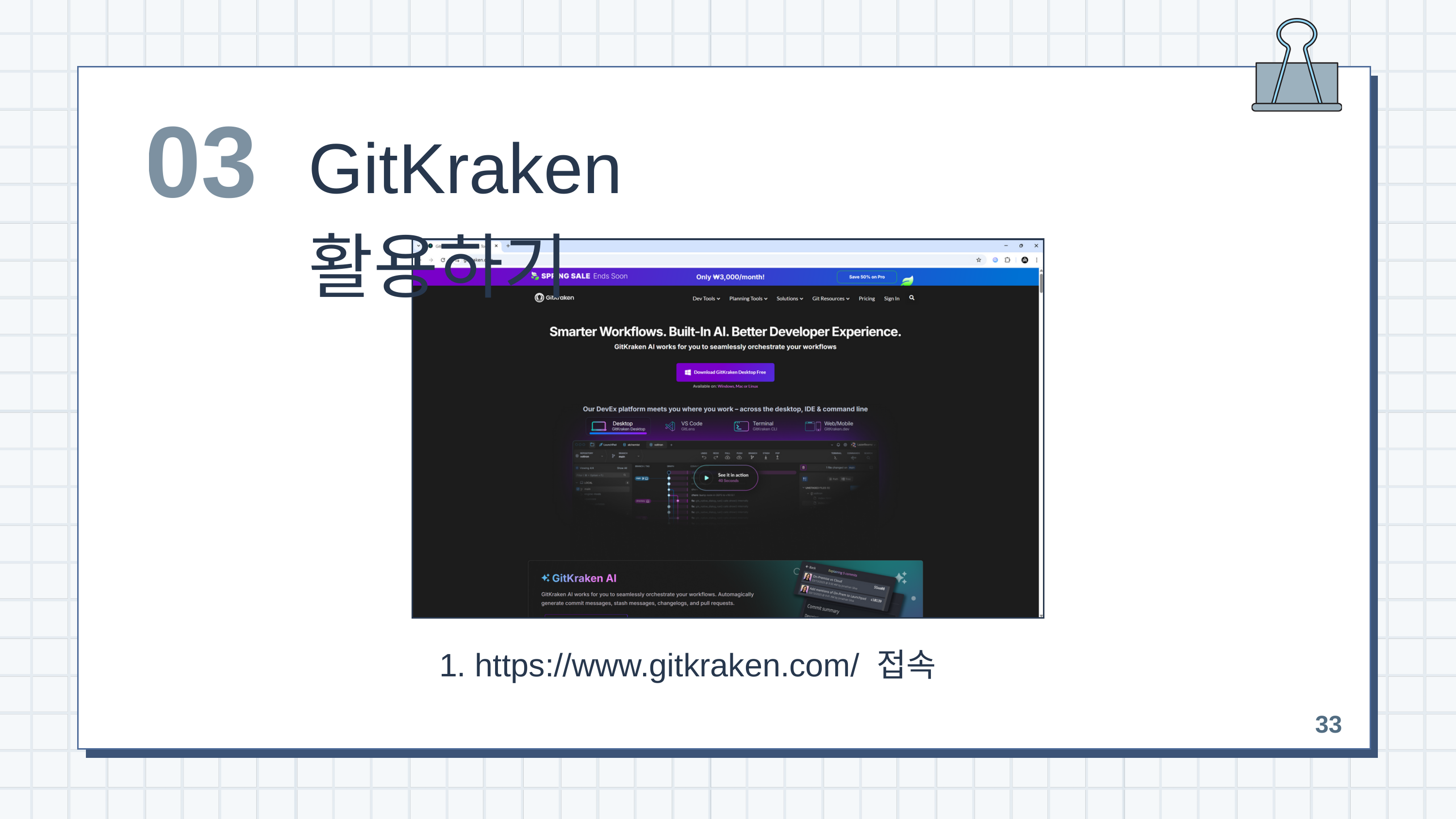

03
GitKraken 활용하기

   1. https://www.gitkraken.com/ 접속
33